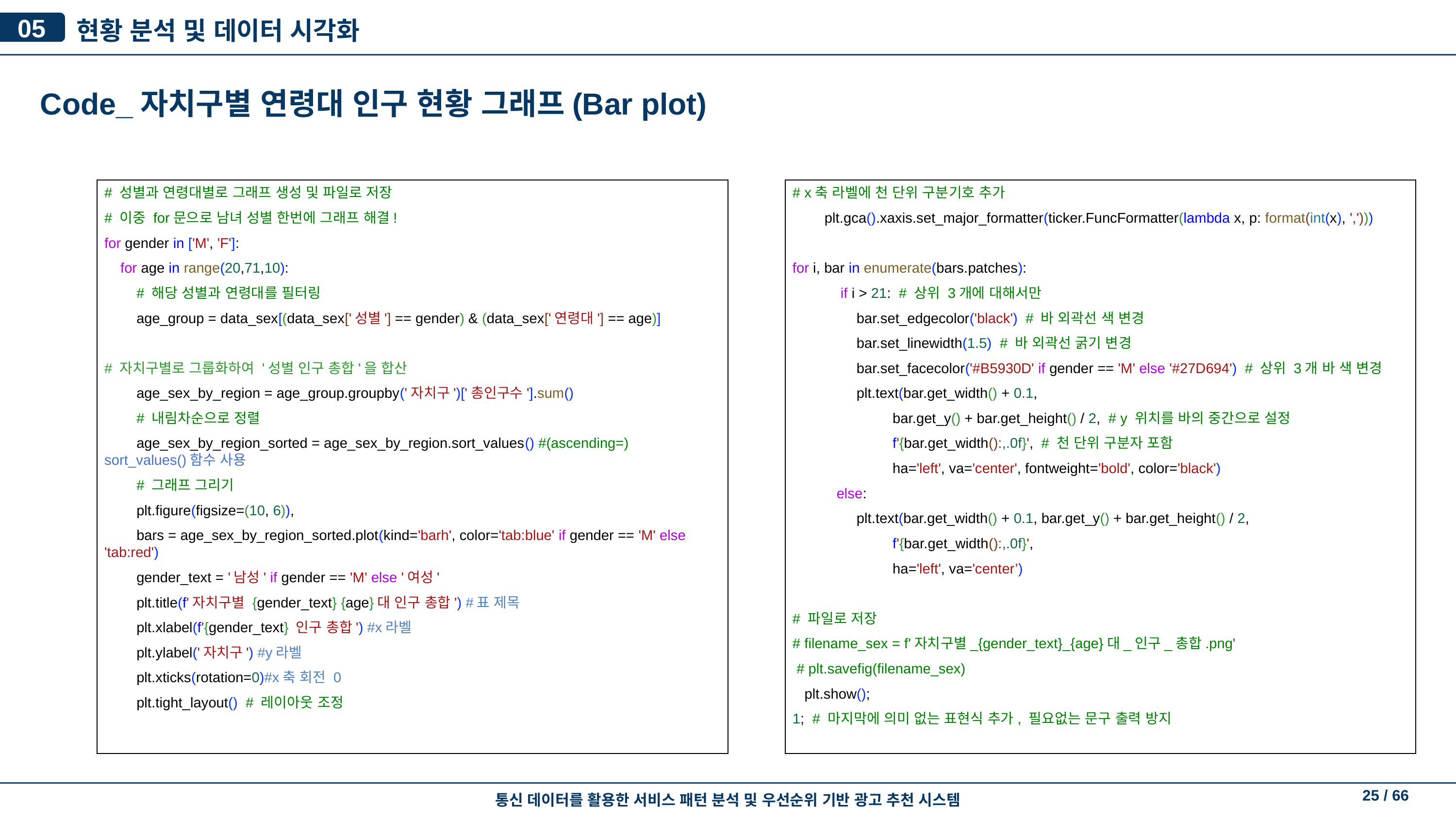

05
현황 분석 및 데이터 시각화

Code_자치구별 연령대 인구 현황 그래프(Bar plot)
# 성별과 연령대별로 그래프 생성 및 파일로 저장
# 이중 for문으로 남녀 성별 한번에 그래프 해결!
for gender in ['M', 'F']:
    for age in range(20,71,10):
        # 해당 성별과 연령대를 필터링
        age_group = data_sex[(data_sex['성별'] == gender) & (data_sex['연령대'] == age)]

# 자치구별로 그룹화하여 '성별 인구 총합'을 합산
        age_sex_by_region = age_group.groupby('자치구')['총인구수'].sum()
        # 내림차순으로 정렬
        age_sex_by_region_sorted = age_sex_by_region.sort_values() #(ascending=) sort_values()함수 사용
        # 그래프 그리기
        plt.figure(figsize=(10, 6)),
        bars = age_sex_by_region_sorted.plot(kind='barh', color='tab:blue' if gender == 'M' else 'tab:red')
        gender_text = '남성' if gender == 'M' else '여성'
        plt.title(f'자치구별 {gender_text} {age}대 인구 총합') #표 제목
        plt.xlabel(f'{gender_text} 인구 총합') #x라벨
        plt.ylabel('자치구') #y라벨
        plt.xticks(rotation=0)#x축 회전 0
        plt.tight_layout()  # 레이아웃 조정

# x축 라벨에 천 단위 구분기호 추가
        plt.gca().xaxis.set_major_formatter(ticker.FuncFormatter(lambda x, p: format(int(x), ',')))

for i, bar in enumerate(bars.patches):
            if i > 21:  # 상위 3개에 대해서만
                bar.set_edgecolor('black')  # 바 외곽선 색 변경
                bar.set_linewidth(1.5)  # 바 외곽선 굵기 변경
                bar.set_facecolor('#B5930D' if gender == 'M' else '#27D694')  # 상위 3개 바 색 변경
                plt.text(bar.get_width() + 0.1,
                         bar.get_y() + bar.get_height() / 2,  # y 위치를 바의 중간으로 설정
                         f'{bar.get_width():,.0f}',  # 천 단위 구분자 포함
                         ha='left', va='center', fontweight='bold', color='black')
           else:
                plt.text(bar.get_width() + 0.1, bar.get_y() + bar.get_height() / 2,
                         f'{bar.get_width():,.0f}',
                         ha='left', va='center’)

# 파일로 저장
# filename_sex = f'자치구별_{gender_text}_{age}대_인구_총합.png'
 # plt.savefig(filename_sex)
   plt.show();
1;  # 마지막에 의미 없는 표현식 추가, 필요없는 문구 출력 방지